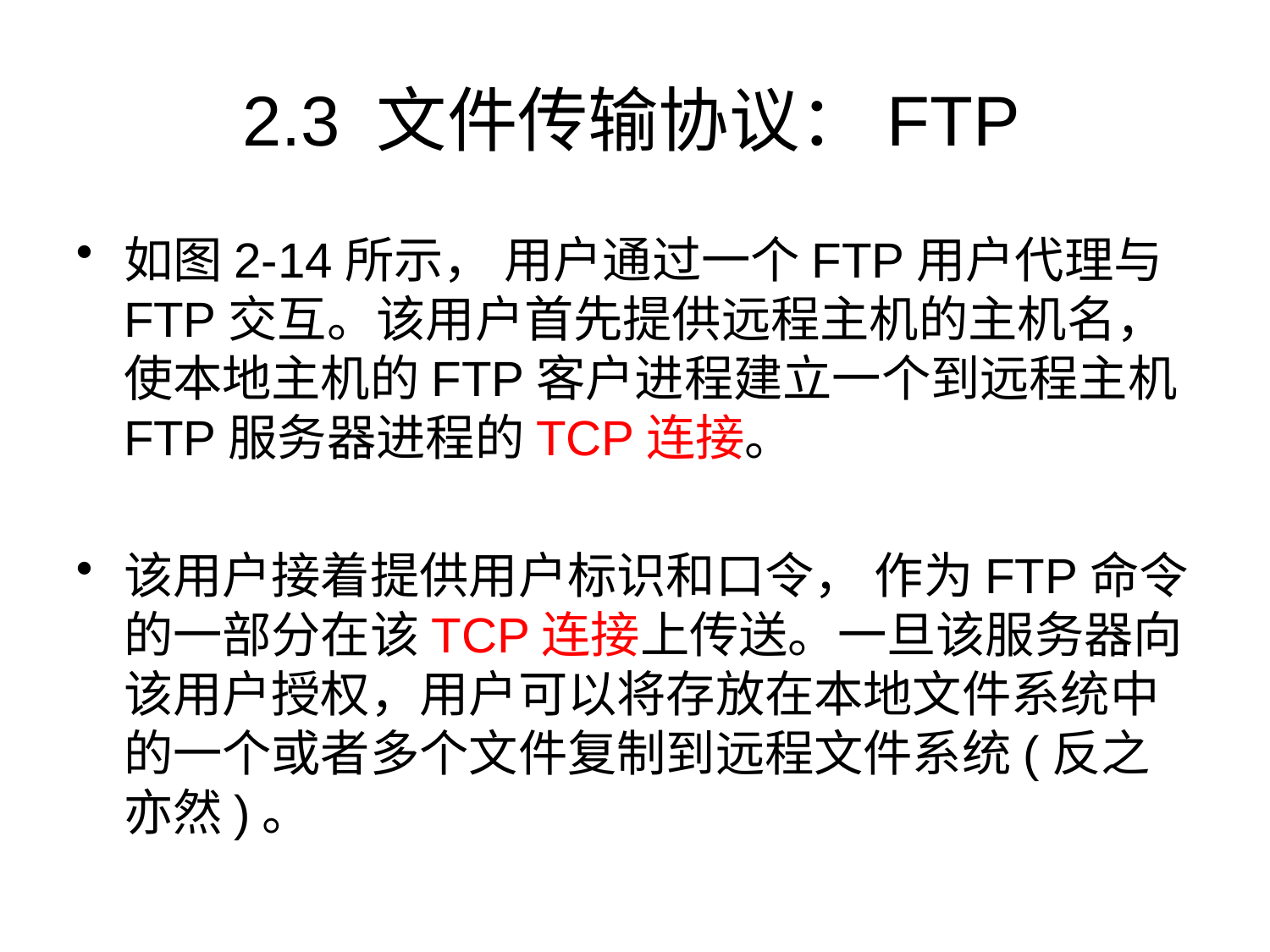

# 2.3 文件传输协议：FTP
如图2-14所示， 用户通过一个FTP用户代理与FTP交互。该用户首先提供远程主机的主机名， 使本地主机的FTP客户进程建立一个到远程主机FTP服务器进程的TCP连接。

该用户接着提供用户标识和口令， 作为FTP命令的一部分在该TCP连接上传送。一旦该服务器向该用户授权，用户可以将存放在本地文件系统中的一个或者多个文件复制到远程文件系统(反之亦然)。